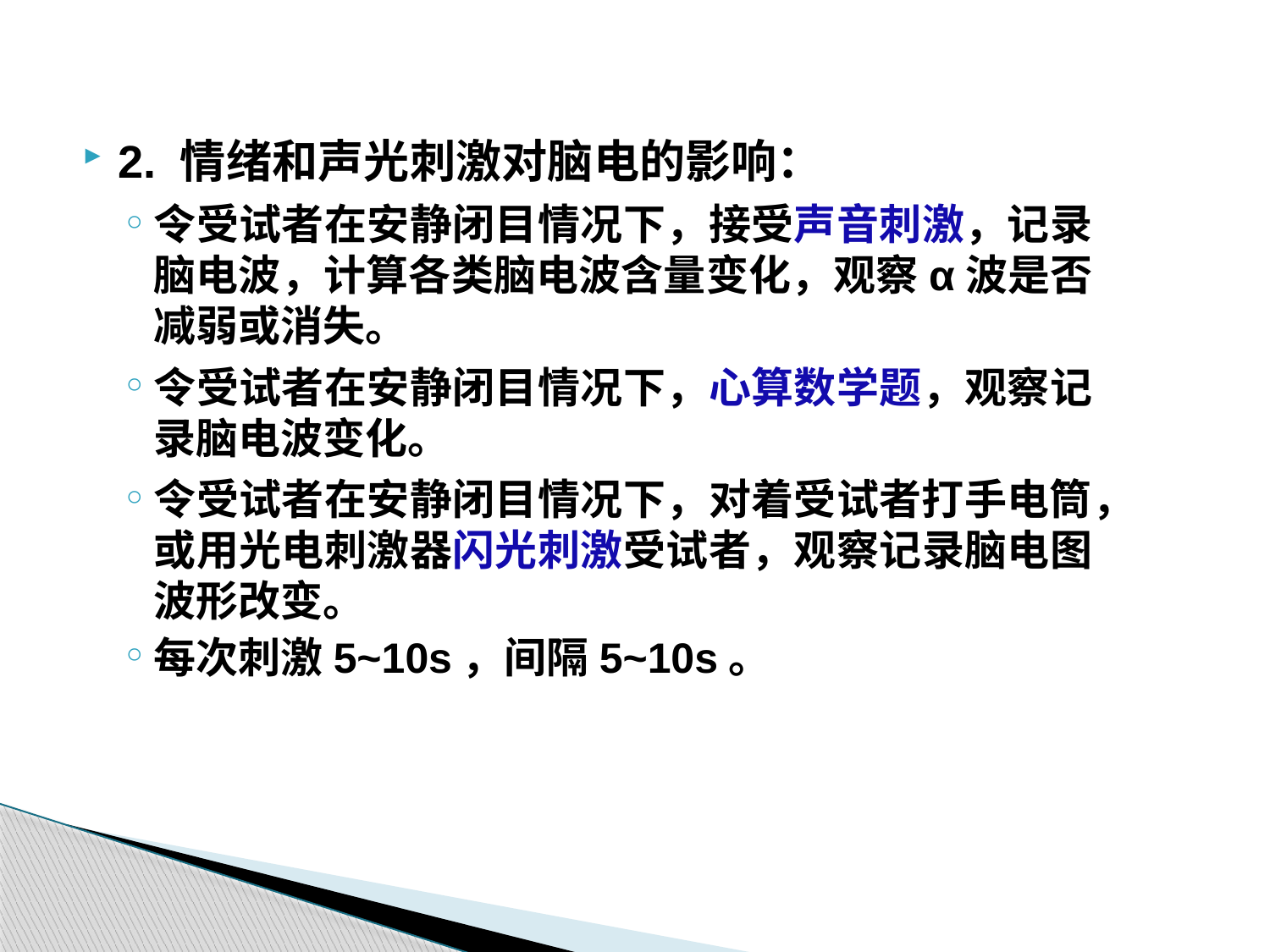

2. 情绪和声光刺激对脑电的影响：
令受试者在安静闭目情况下，接受声音刺激，记录脑电波，计算各类脑电波含量变化，观察α波是否减弱或消失。
令受试者在安静闭目情况下，心算数学题，观察记录脑电波变化。
令受试者在安静闭目情况下，对着受试者打手电筒，或用光电刺激器闪光刺激受试者，观察记录脑电图波形改变。
每次刺激5~10s，间隔5~10s。